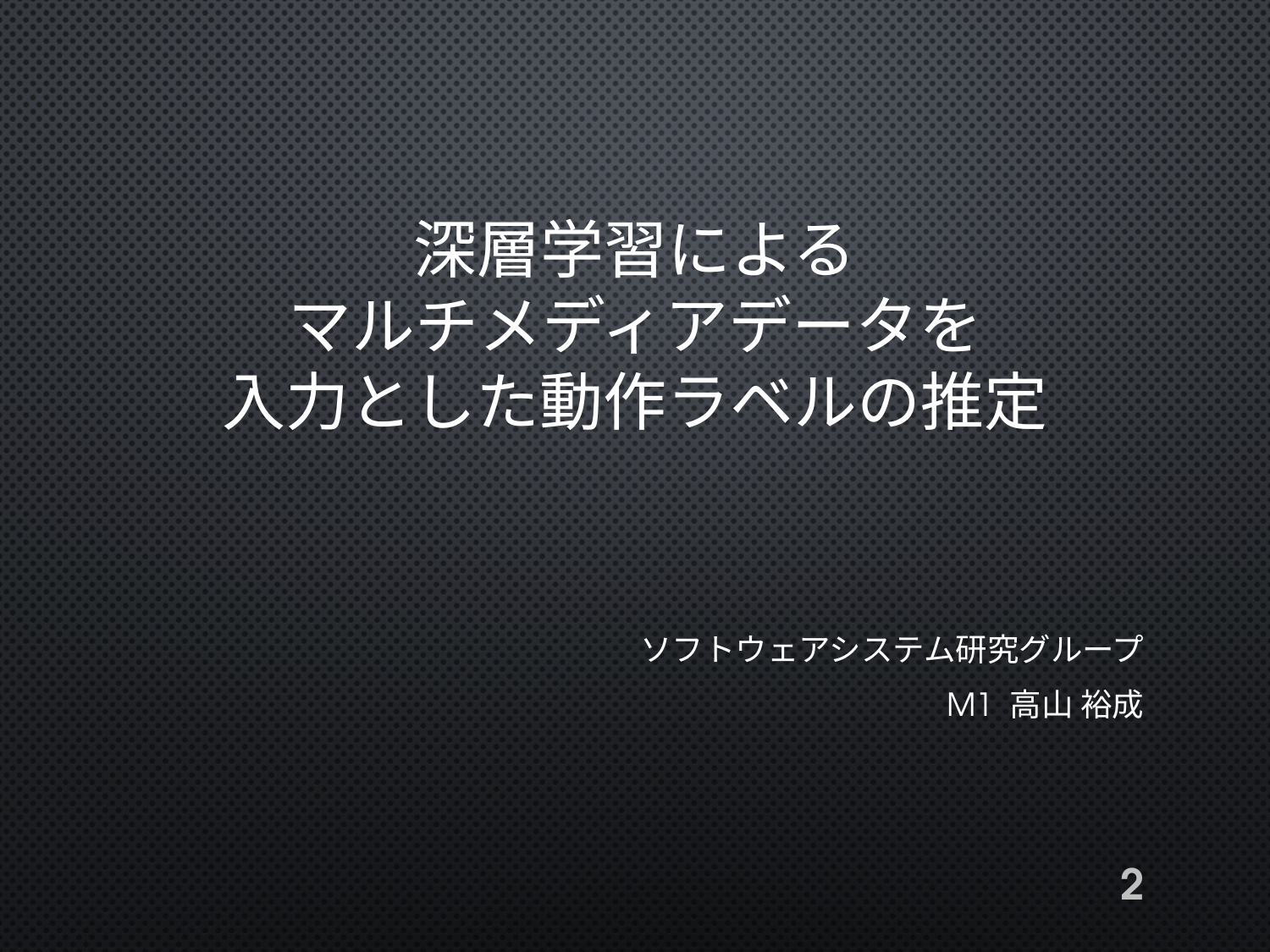

# 深層学習による マルチメディアデータを 入力とした動作ラベルの推定
ソフトウェアシステム研究グループ
M1 高山 裕成
2